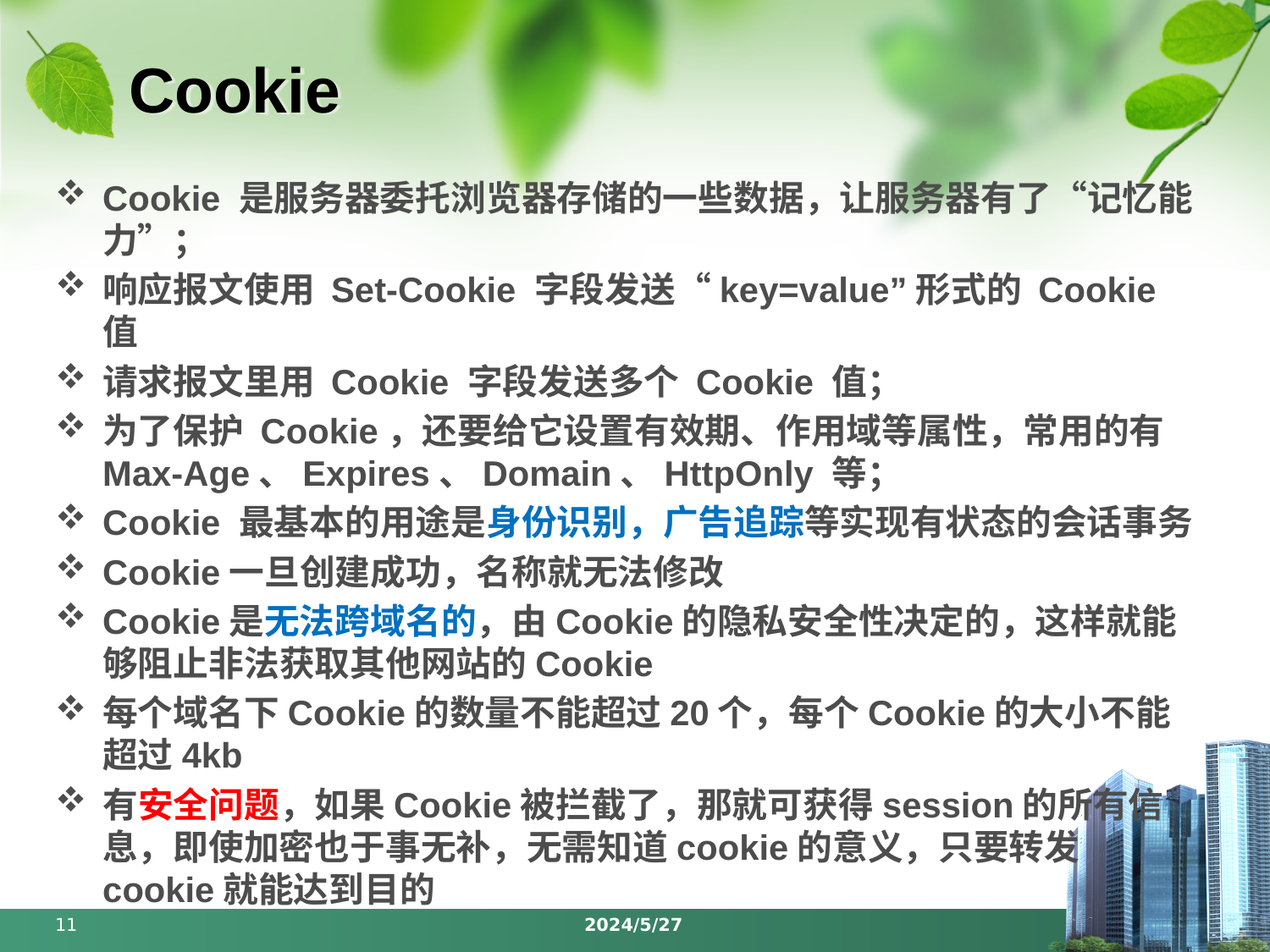

# Cookie
Cookie 是服务器委托浏览器存储的一些数据，让服务器有了“记忆能力”；
响应报文使用 Set-Cookie 字段发送“key=value”形式的 Cookie 值
请求报文里用 Cookie 字段发送多个 Cookie 值；
为了保护 Cookie，还要给它设置有效期、作用域等属性，常用的有 Max-Age、Expires、Domain、HttpOnly 等；
Cookie 最基本的用途是身份识别，广告追踪等实现有状态的会话事务
Cookie一旦创建成功，名称就无法修改
Cookie是无法跨域名的，由Cookie的隐私安全性决定的，这样就能够阻止非法获取其他网站的Cookie
每个域名下Cookie的数量不能超过20个，每个Cookie的大小不能超过4kb
有安全问题，如果Cookie被拦截了，那就可获得session的所有信息，即使加密也于事无补，无需知道cookie的意义，只要转发cookie就能达到目的

11
2024/5/27